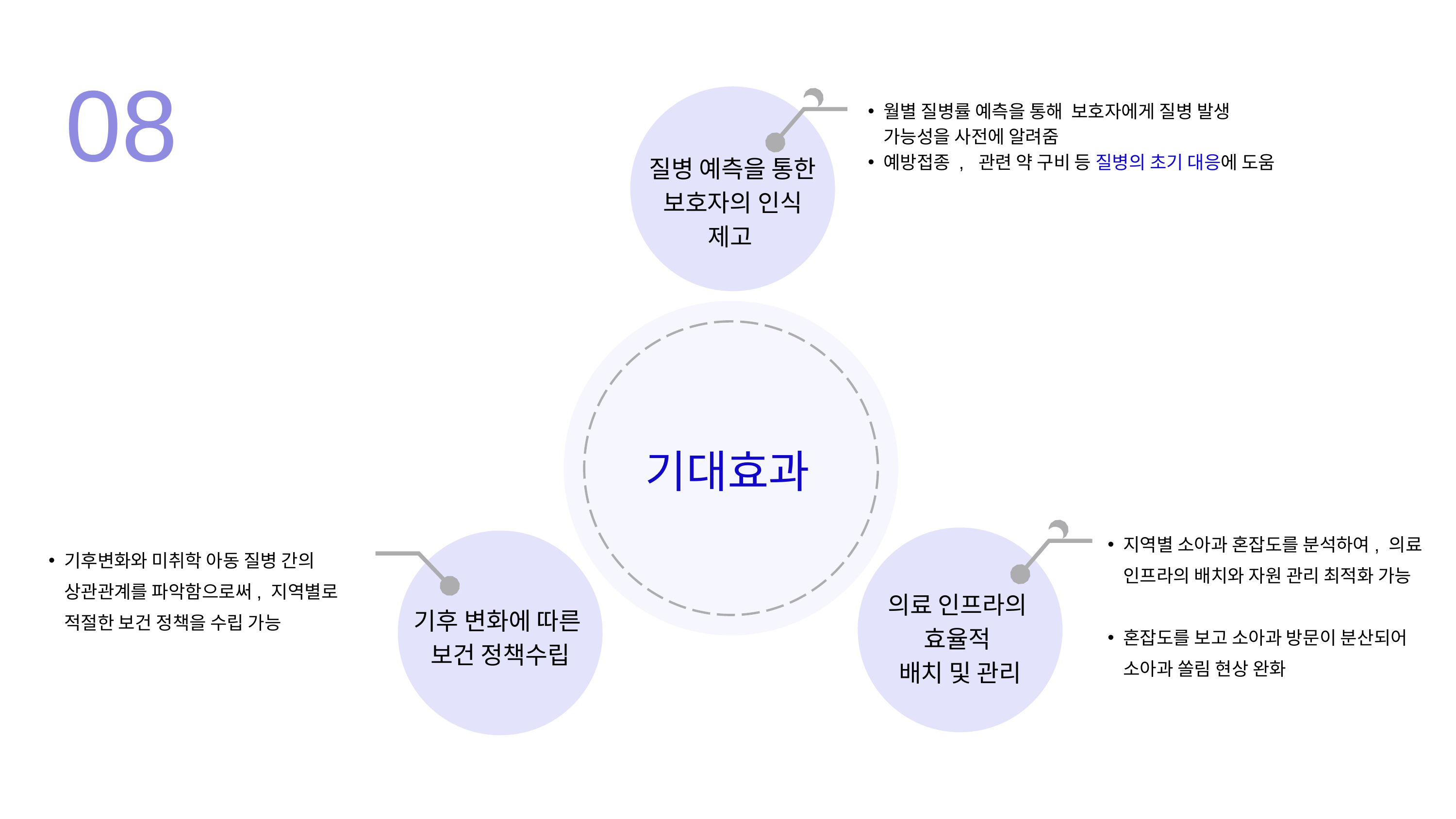

08

월별 질병률 예측을 통해  보호자에게 질병 발생 가능성을 사전에 알려줌
예방접종 ,  관련 약 구비 등 질병의 초기 대응에 도움
질병 예측을 통한
보호자의 인식
제고

기대효과
지역별 소아과 혼잡도를 분석하여, 의료 인프라의 배치와 자원 관리 최적화 가능

혼잡도를 보고 소아과 방문이 분산되어 소아과 쏠림 현상 완화

기후변화와 미취학 아동 질병 간의 상관관계를 파악함으로써, 지역별로 적절한 보건 정책을 수립 가능
의료 인프라의
효율적
배치 및 관리
기후 변화에 따른
보건 정책수립